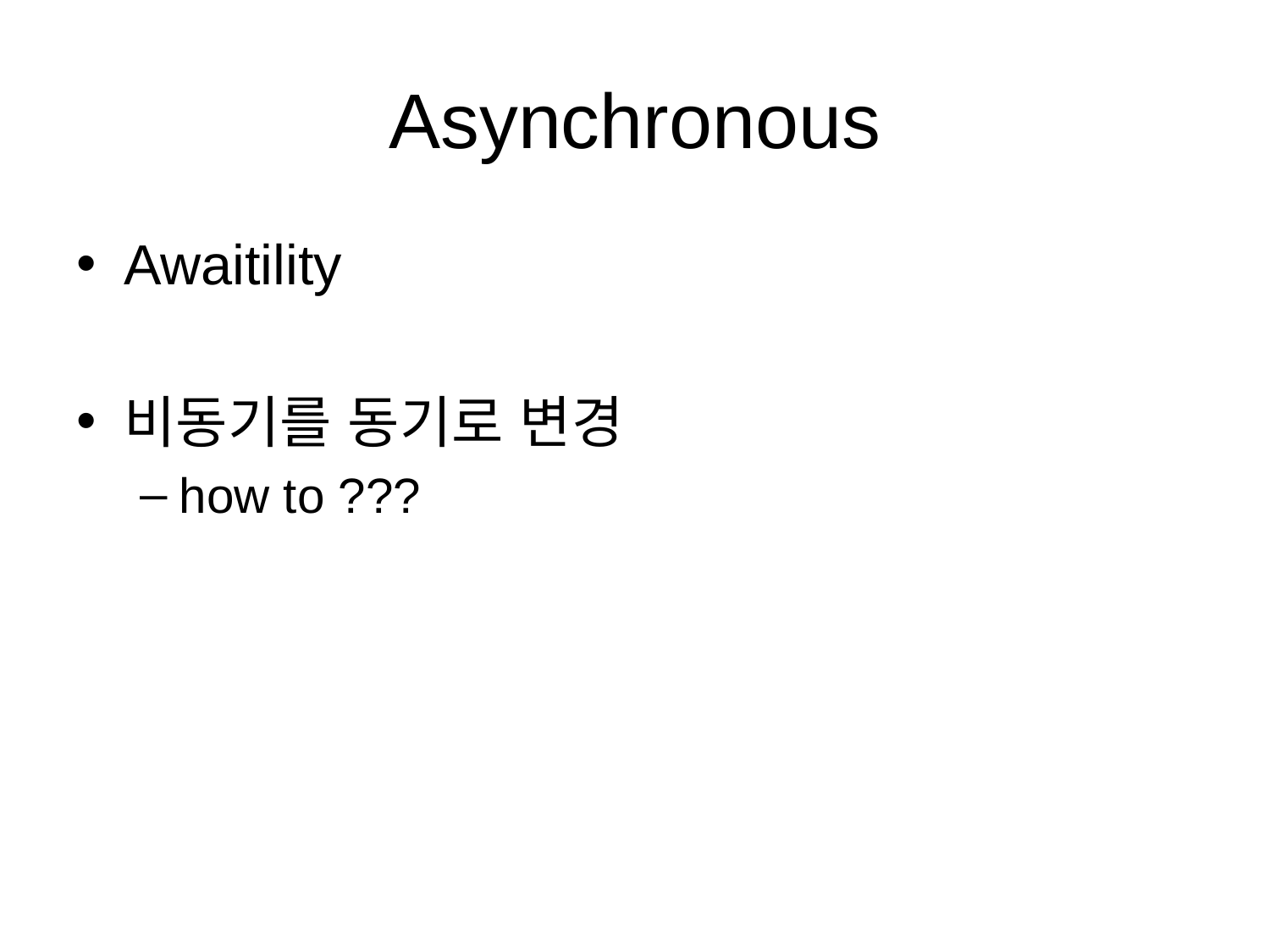

# Asynchronous
Awaitility

비동기를 동기로 변경
how to ???